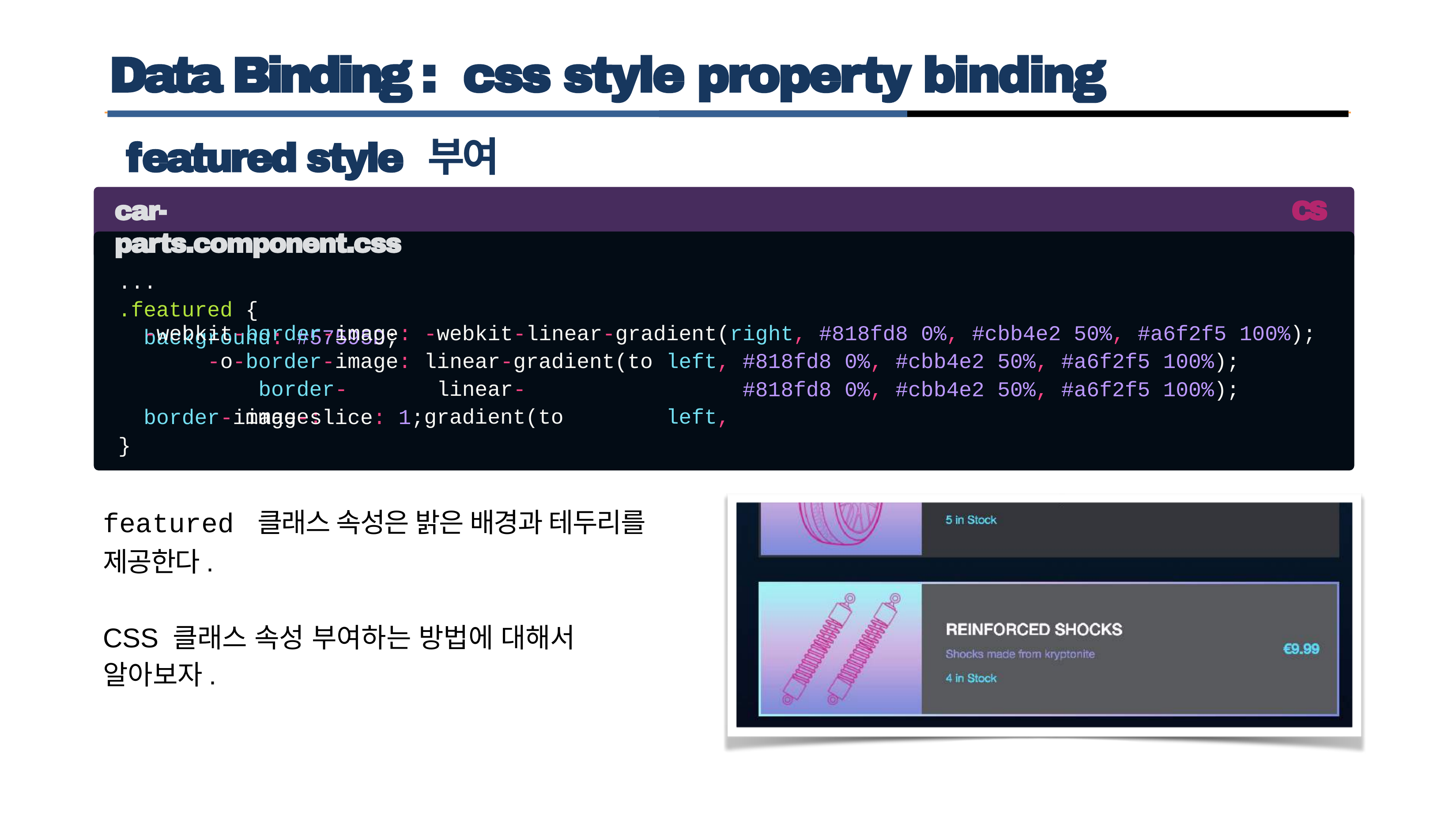

# Data Binding :  css style property binding

 featured style 부여

car-parts.component.css
...
.featured {
  background: #57595D;
CSS

-webkit-border-image:
-o-border-image:  border-image:
-webkit-linear-gradient(right,
#818fd8
0%, #cbb4e2
50%,
#a6f2f5
100%);
linear-gradient(to  linear-gradient(to
left,  left,
#818fd8
#818fd8
0%, #cbb4e2
0%, #cbb4e2
50%,
50%,
#a6f2f5
#a6f2f5
100%);
100%);
border-image-slice: 1;
}

featured 클래스 속성은 밝은 배경과 테두리를 제공한다.

CSS 클래스 속성 부여하는 방법에 대해서 알아보자.